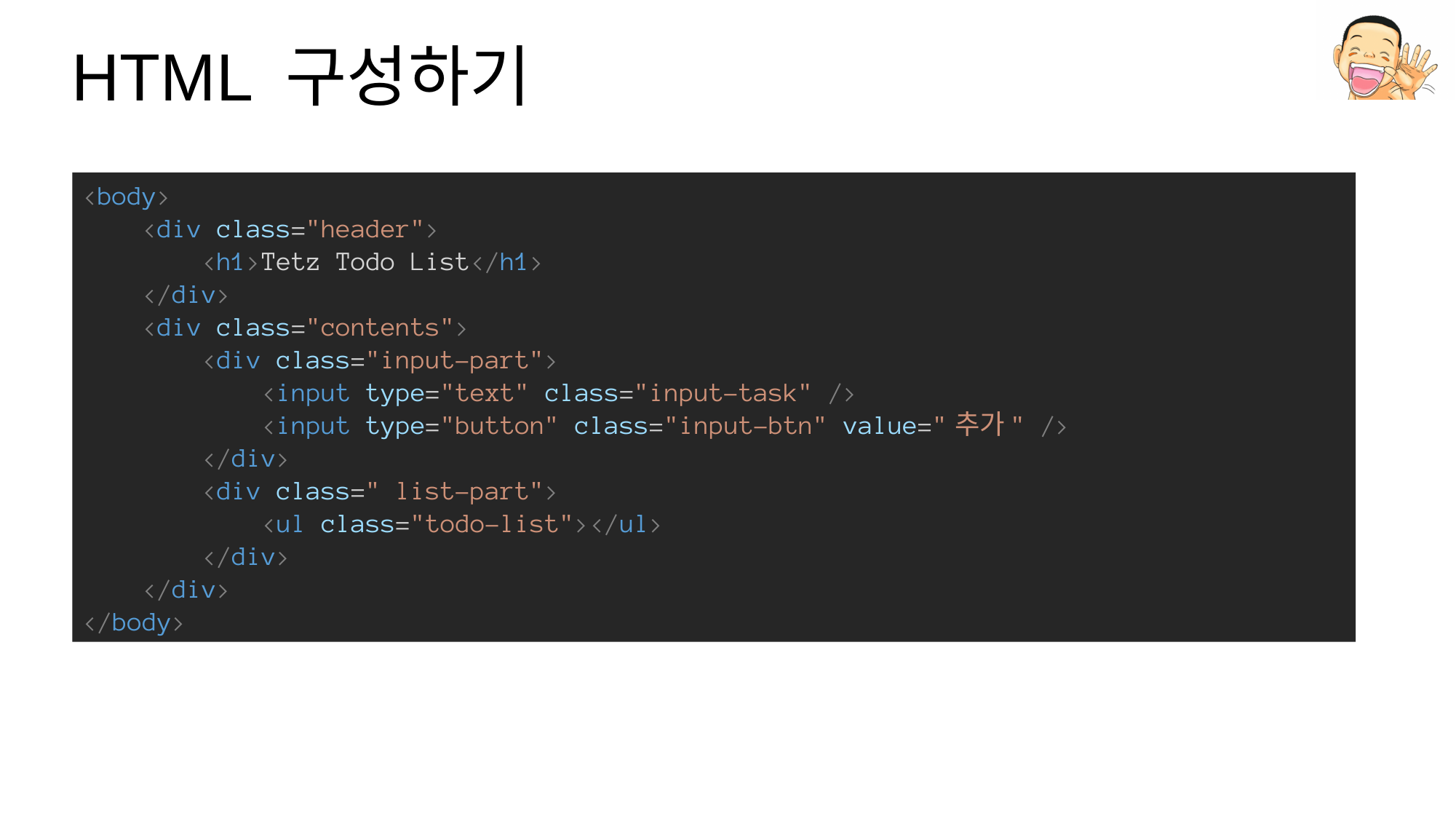

# HTML 구성하기
<body>
    <div class="header">
        <h1>Tetz Todo List</h1>
    </div>
    <div class="contents">
        <div class="input-part">
            <input type="text" class="input-task" />
            <input type="button" class="input-btn" value="추가" />
        </div>
        <div class=" list-part">
            <ul class="todo-list"></ul>
        </div>
    </div>
</body>